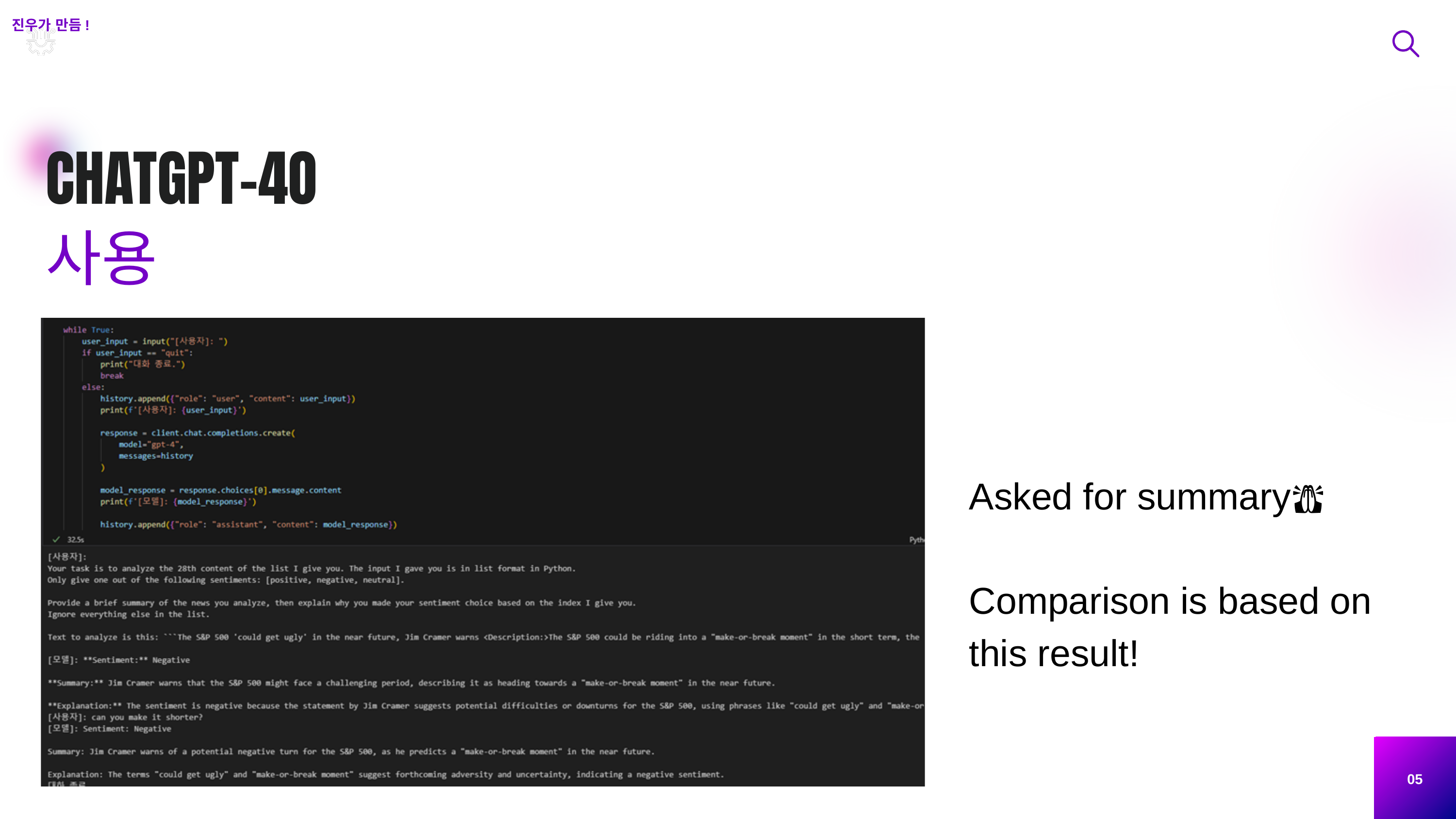

진우가 만듬!

CHATGPT-4O
사용

Asked for summary🙏

Comparison is based on this result!

05